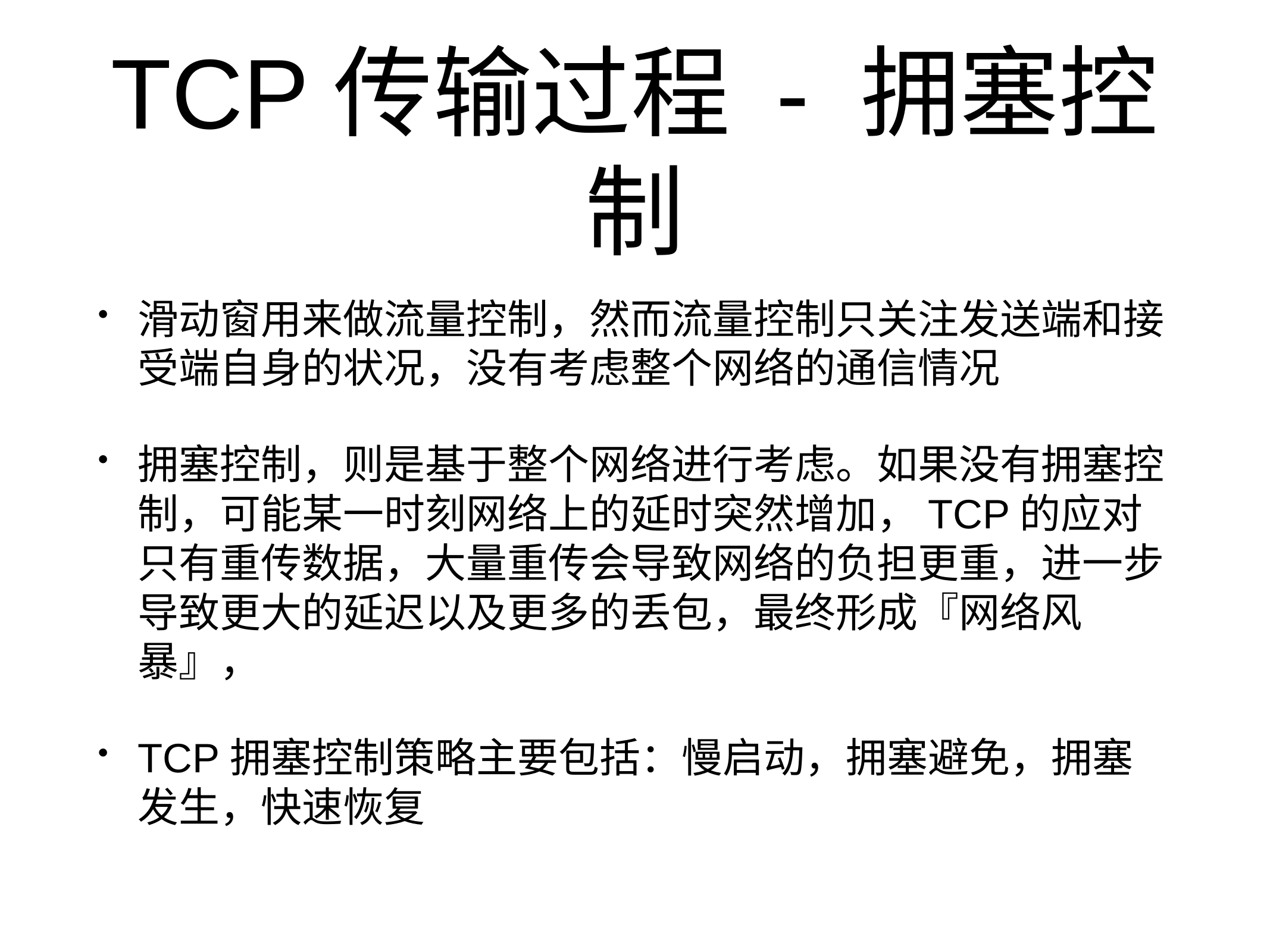

# TCP传输过程 - 拥塞控制
滑动窗用来做流量控制，然而流量控制只关注发送端和接受端自身的状况，没有考虑整个网络的通信情况
拥塞控制，则是基于整个网络进行考虑。如果没有拥塞控制，可能某一时刻网络上的延时突然增加，TCP的应对只有重传数据，大量重传会导致网络的负担更重，进一步导致更大的延迟以及更多的丢包，最终形成『网络风暴』，
TCP拥塞控制策略主要包括：慢启动，拥塞避免，拥塞发生，快速恢复